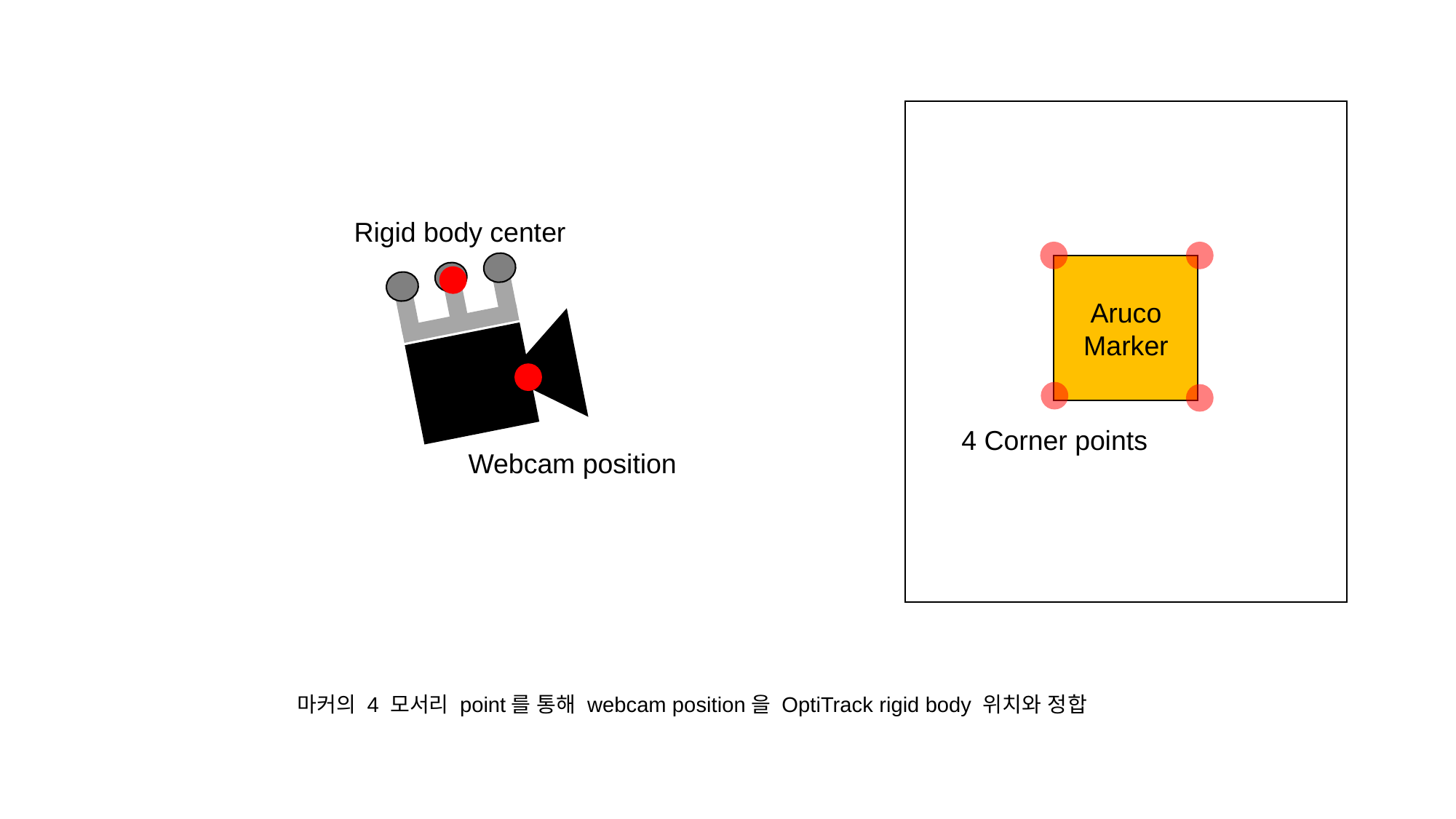

Aruco
Marker
Rigid body center

4 Corner points
Webcam position
마커의 4 모서리 point를 통해 webcam position을 OptiTrack rigid body 위치와 정합